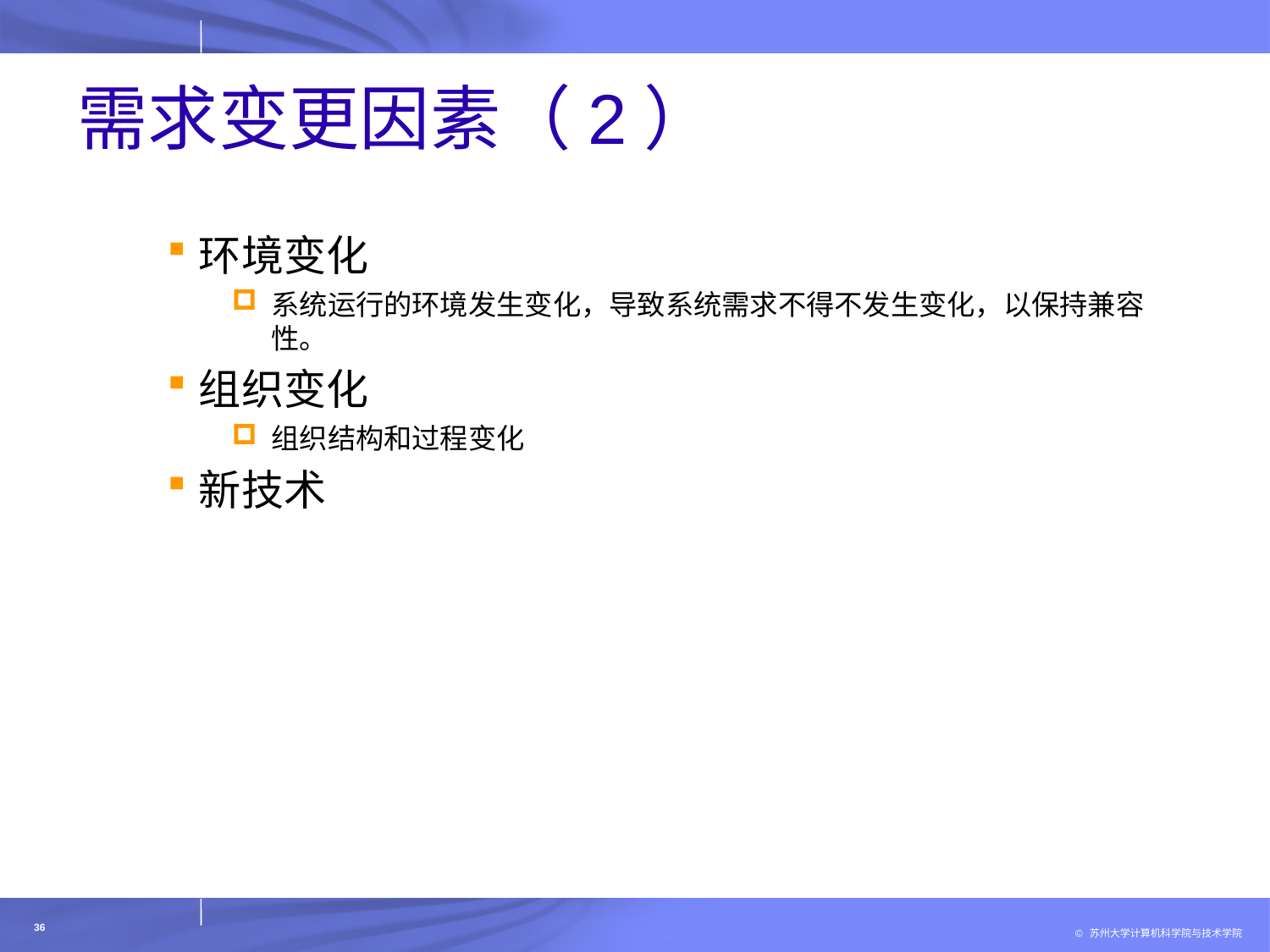

# 需求变更因素（2）
环境变化
系统运行的环境发生变化，导致系统需求不得不发生变化，以保持兼容性。
组织变化
组织结构和过程变化
新技术
36